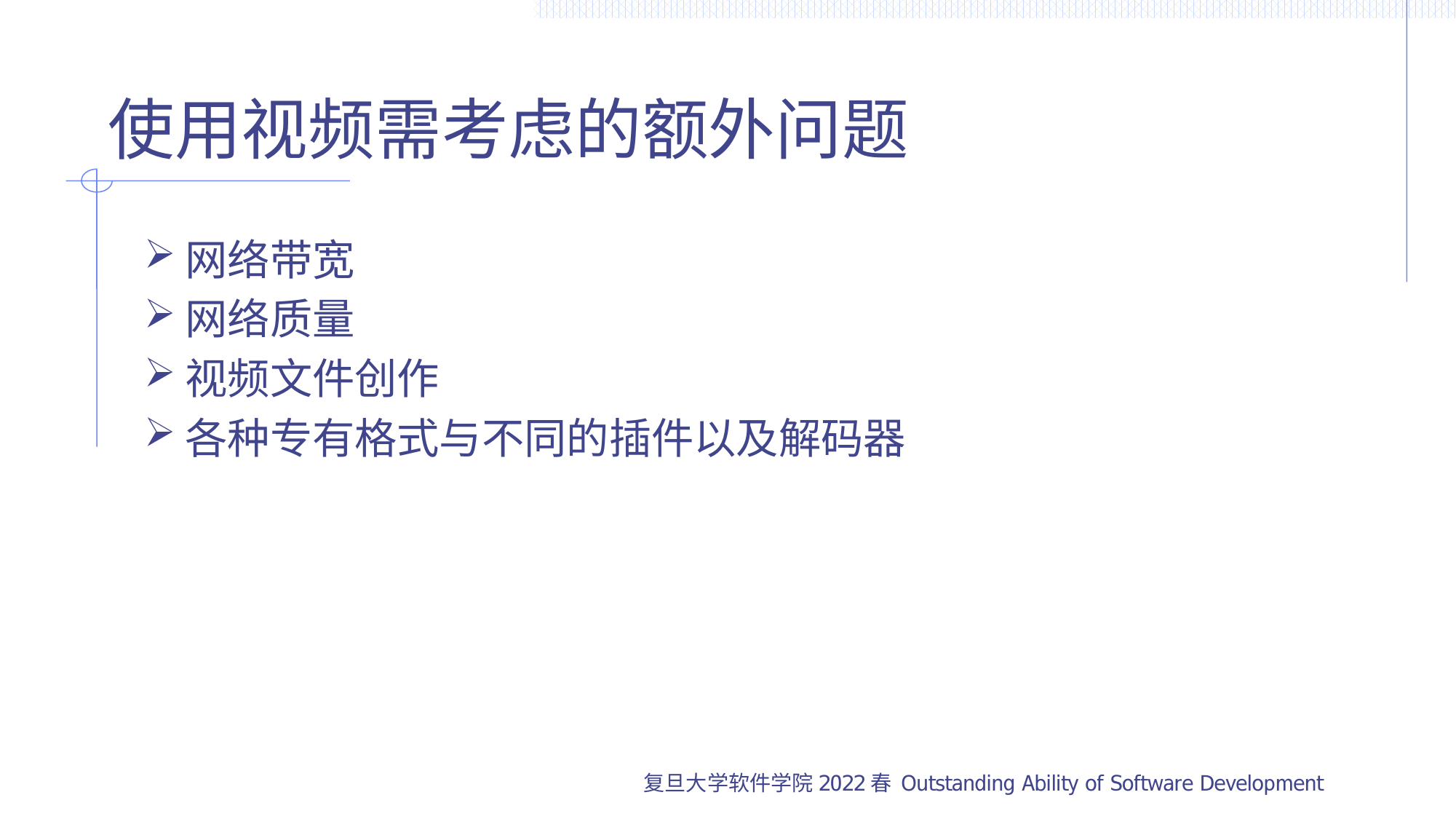

# 使用视频需考虑的额外问题
网络带宽
网络质量
视频文件创作
各种专有格式与不同的插件以及解码器